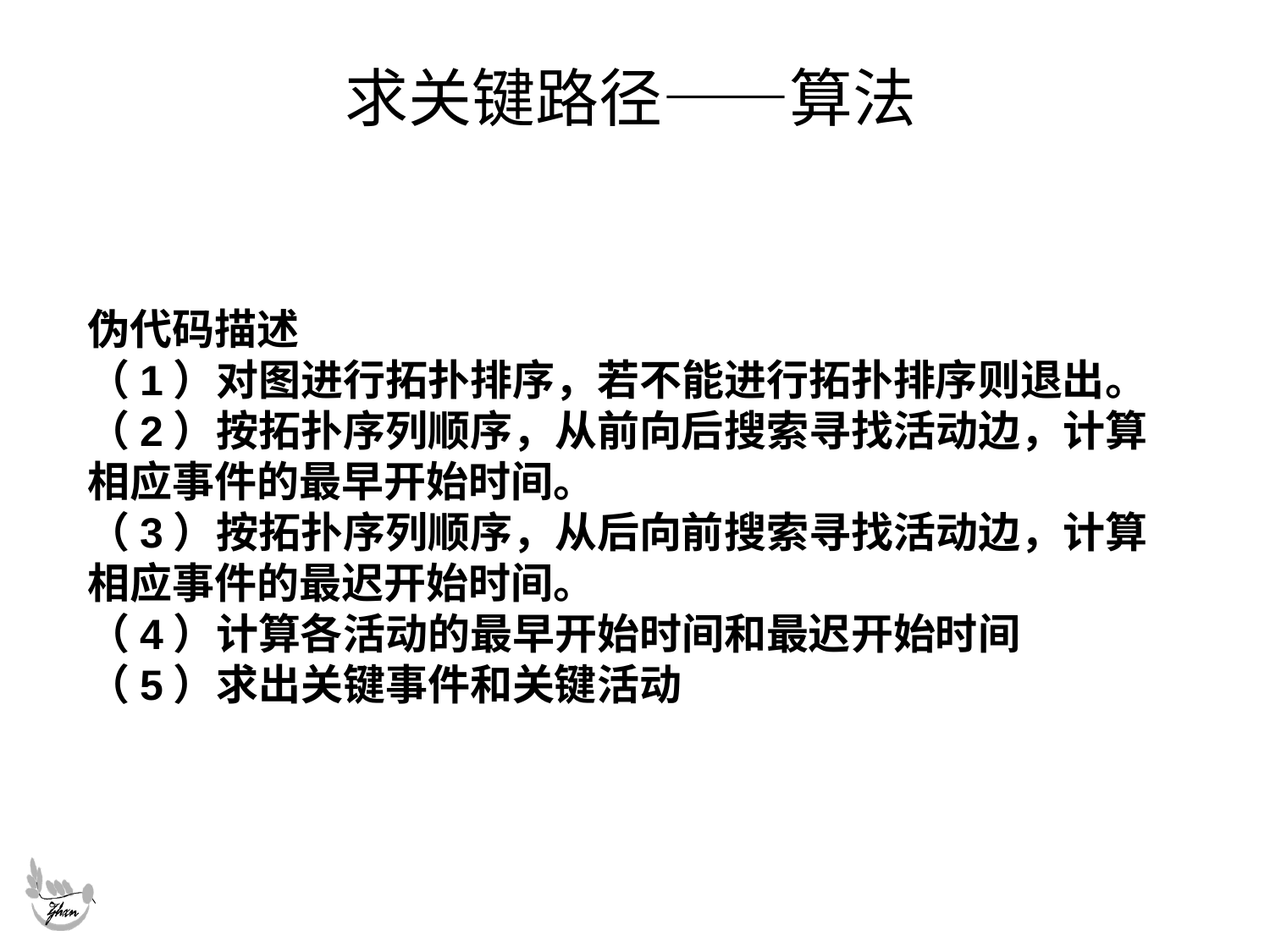

# 求关键路径——算法
伪代码描述
（1）对图进行拓扑排序，若不能进行拓扑排序则退出。
（2）按拓扑序列顺序，从前向后搜索寻找活动边，计算相应事件的最早开始时间。
（3）按拓扑序列顺序，从后向前搜索寻找活动边，计算相应事件的最迟开始时间。
（4）计算各活动的最早开始时间和最迟开始时间
（5）求出关键事件和关键活动

168